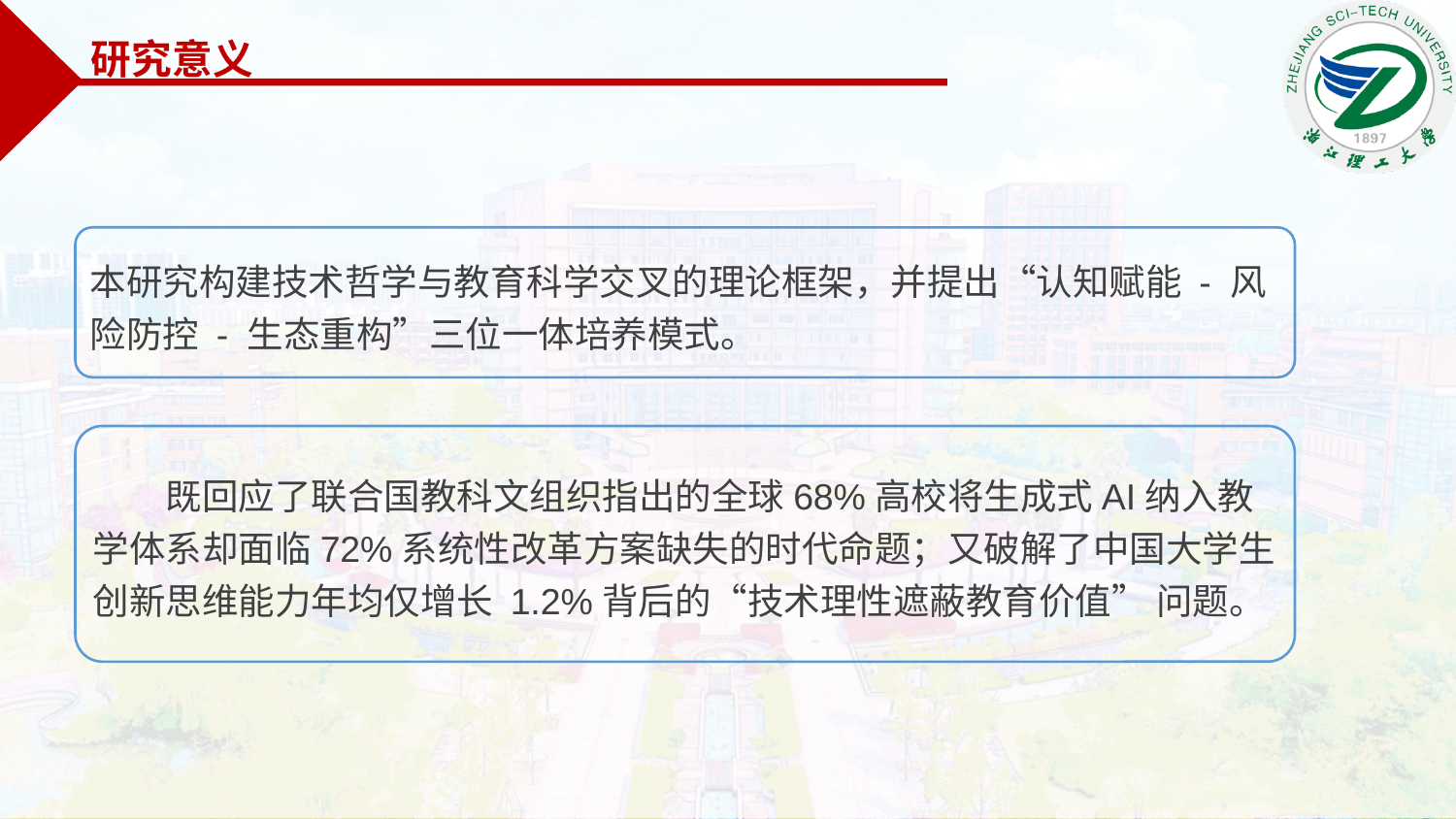

研究意义
本研究构建技术哲学与教育科学交叉的理论框架，并提出“认知赋能 - 风险防控 - 生态重构”三位一体培养模式。
既回应了联合国教科文组织指出的全球68%高校将生成式AI纳入教学体系却面临72%系统性改革方案缺失的时代命题；又破解了中国大学生创新思维能力年均仅增长 1.2%背后的“技术理性遮蔽教育价值” 问题。